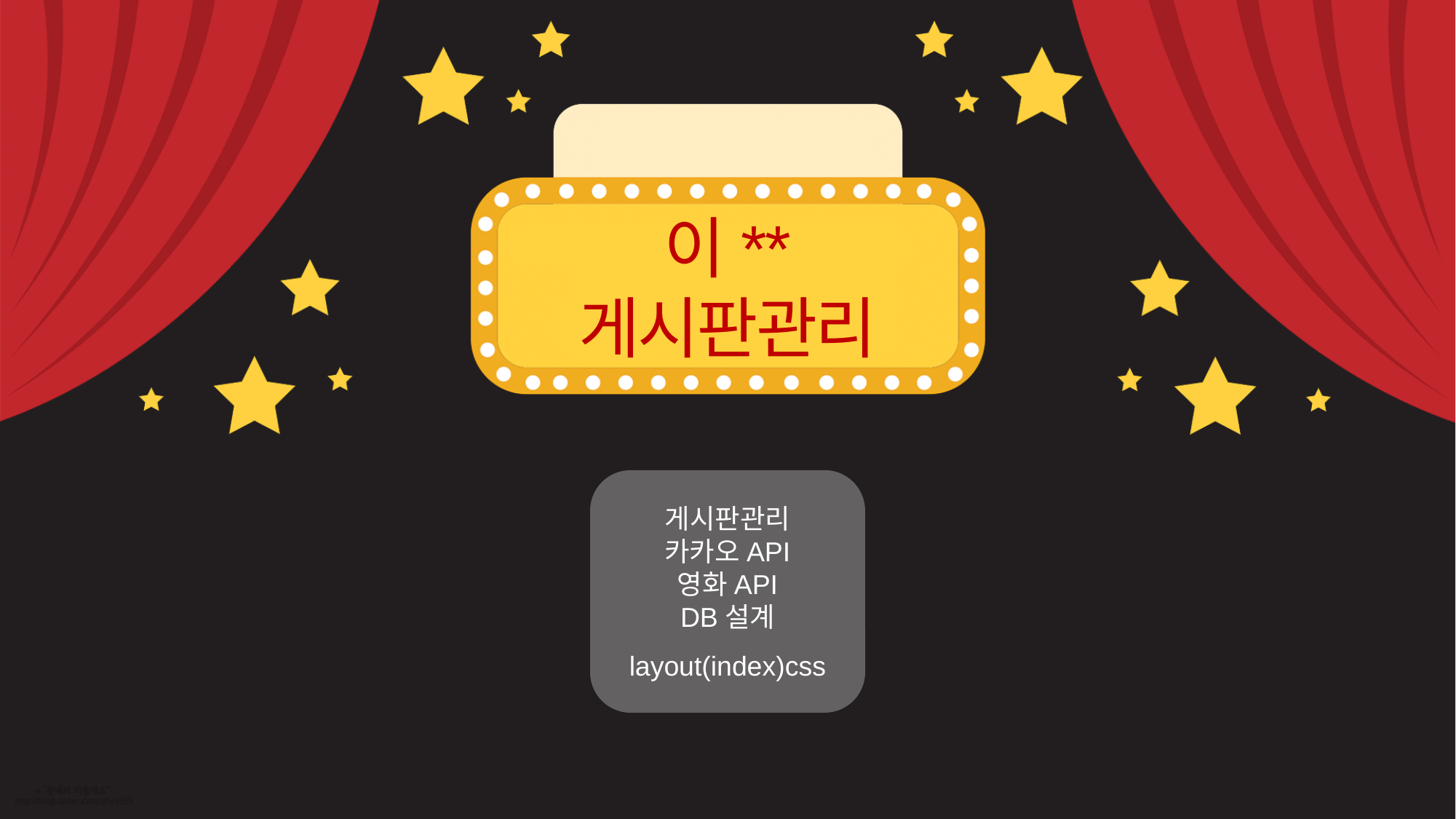

이**
게시판관리
게시판관리
카카오API
영화API
DB설계
 layout(index)css